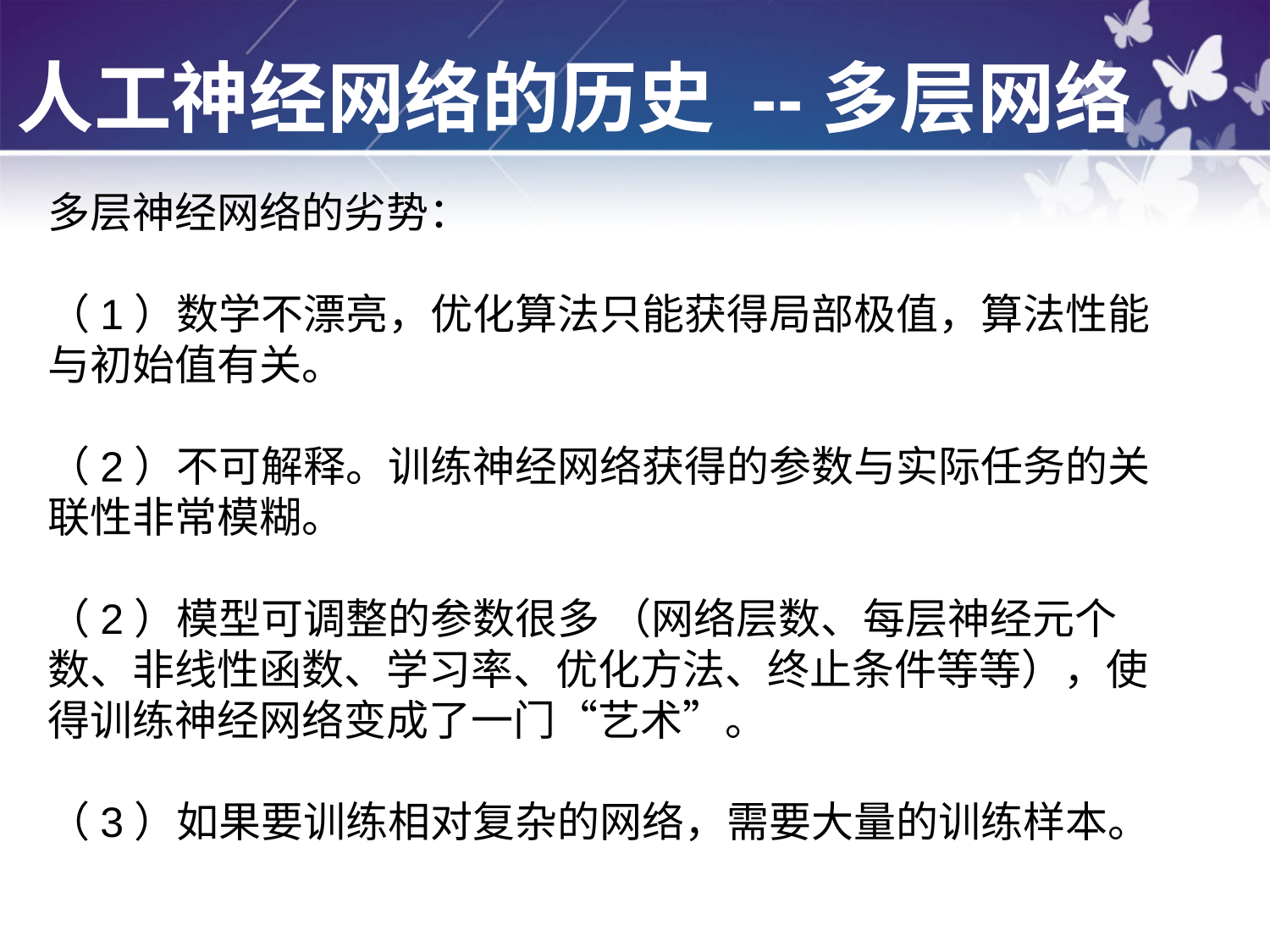

人工神经网络的历史 --多层网络
多层神经网络的劣势：

（1）数学不漂亮，优化算法只能获得局部极值，算法性能与初始值有关。

（2）不可解释。训练神经网络获得的参数与实际任务的关联性非常模糊。

（2）模型可调整的参数很多 （网络层数、每层神经元个数、非线性函数、学习率、优化方法、终止条件等等），使得训练神经网络变成了一门“艺术”。

（3）如果要训练相对复杂的网络，需要大量的训练样本。